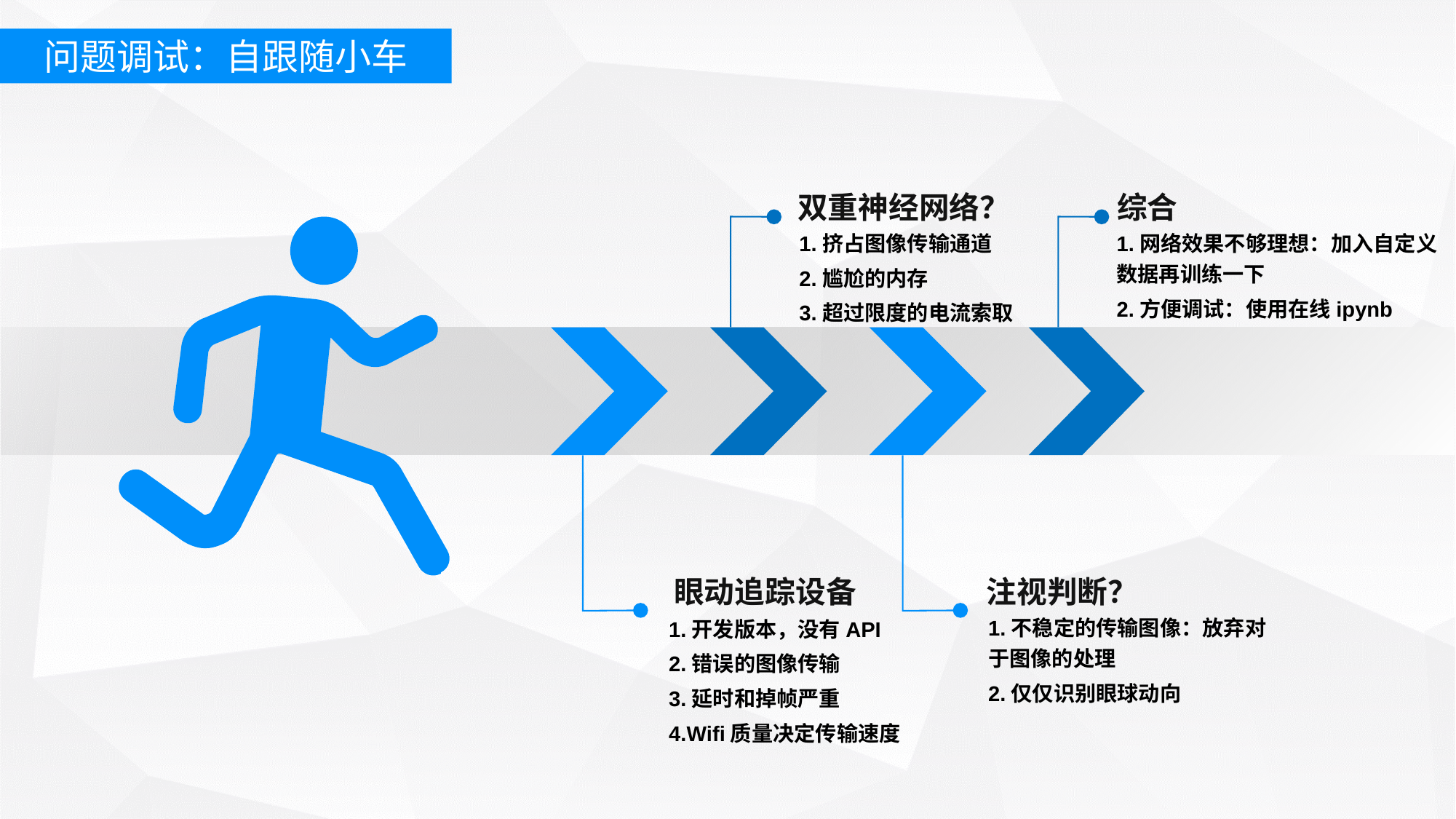

问题调试：自跟随小车

双重神经网络？
综合

1.挤占图像传输通道
2.尴尬的内存
3.超过限度的电流索取
1.网络效果不够理想：加入自定义数据再训练一下
2.方便调试：使用在线ipynb

眼动追踪设备
注视判断？
1.不稳定的传输图像：放弃对于图像的处理
2.仅仅识别眼球动向
1.开发版本，没有API
2.错误的图像传输
3.延时和掉帧严重
4.Wifi质量决定传输速度